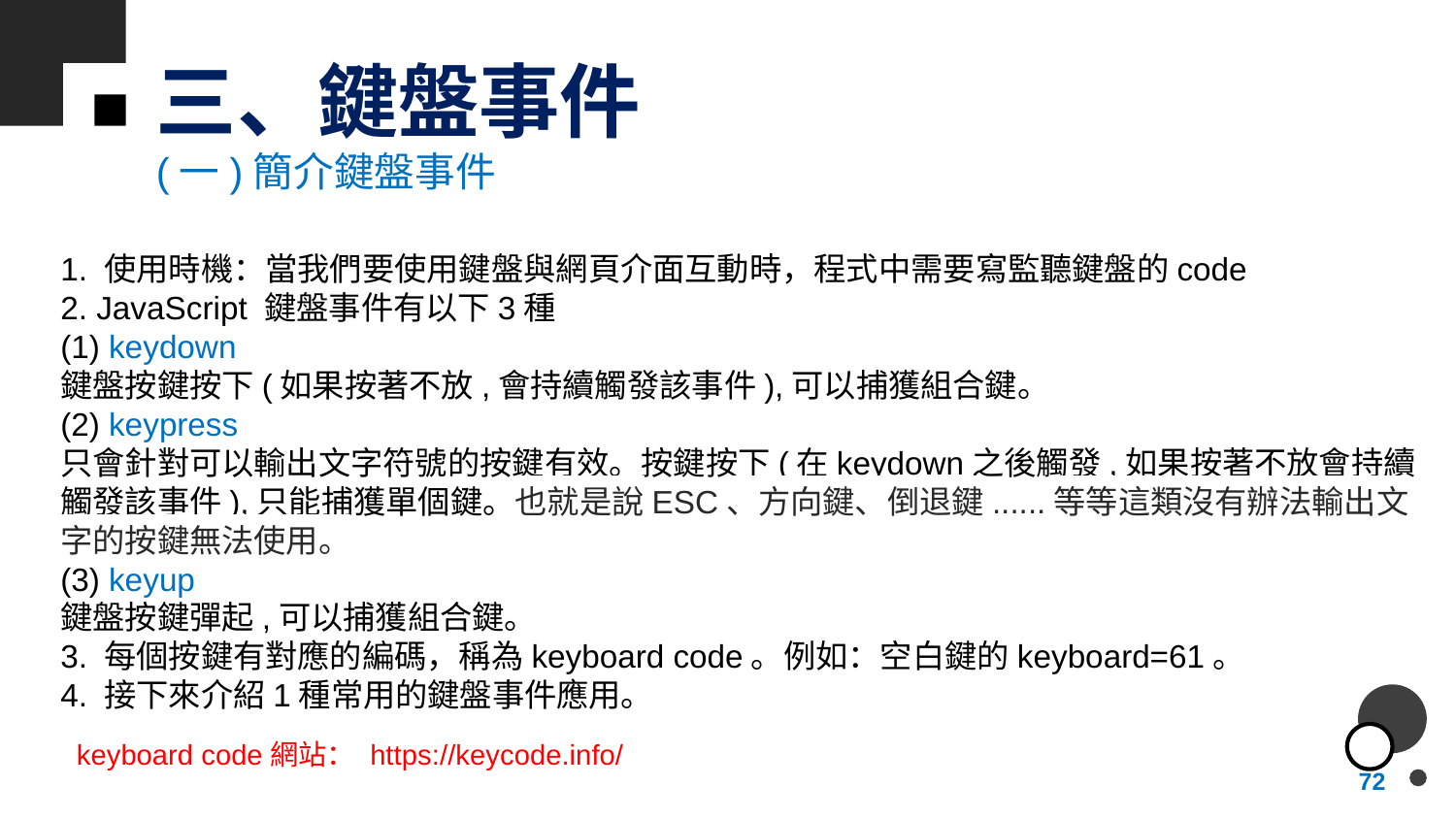

# 三、鍵盤事件
(一)簡介鍵盤事件
1. 使用時機：當我們要使用鍵盤與網頁介面互動時，程式中需要寫監聽鍵盤的code
2. JavaScript 鍵盤事件有以下3種
(1) keydown
鍵盤按鍵按下(如果按著不放,會持續觸發該事件),可以捕獲組合鍵。
(2) keypress
只會針對可以輸出文字符號的按鍵有效。按鍵按下(在keydown之後觸發,如果按著不放會持續觸發該事件),只能捕獲單個鍵。也就是說ESC、方向鍵、倒退鍵......等等這類沒有辦法輸出文字的按鍵無法使用。
(3) keyup
鍵盤按鍵彈起,可以捕獲組合鍵。
3. 每個按鍵有對應的編碼，稱為keyboard code。例如：空白鍵的keyboard=61。
4. 接下來介紹1種常用的鍵盤事件應用。

keyboard code網站： https://keycode.info/
72